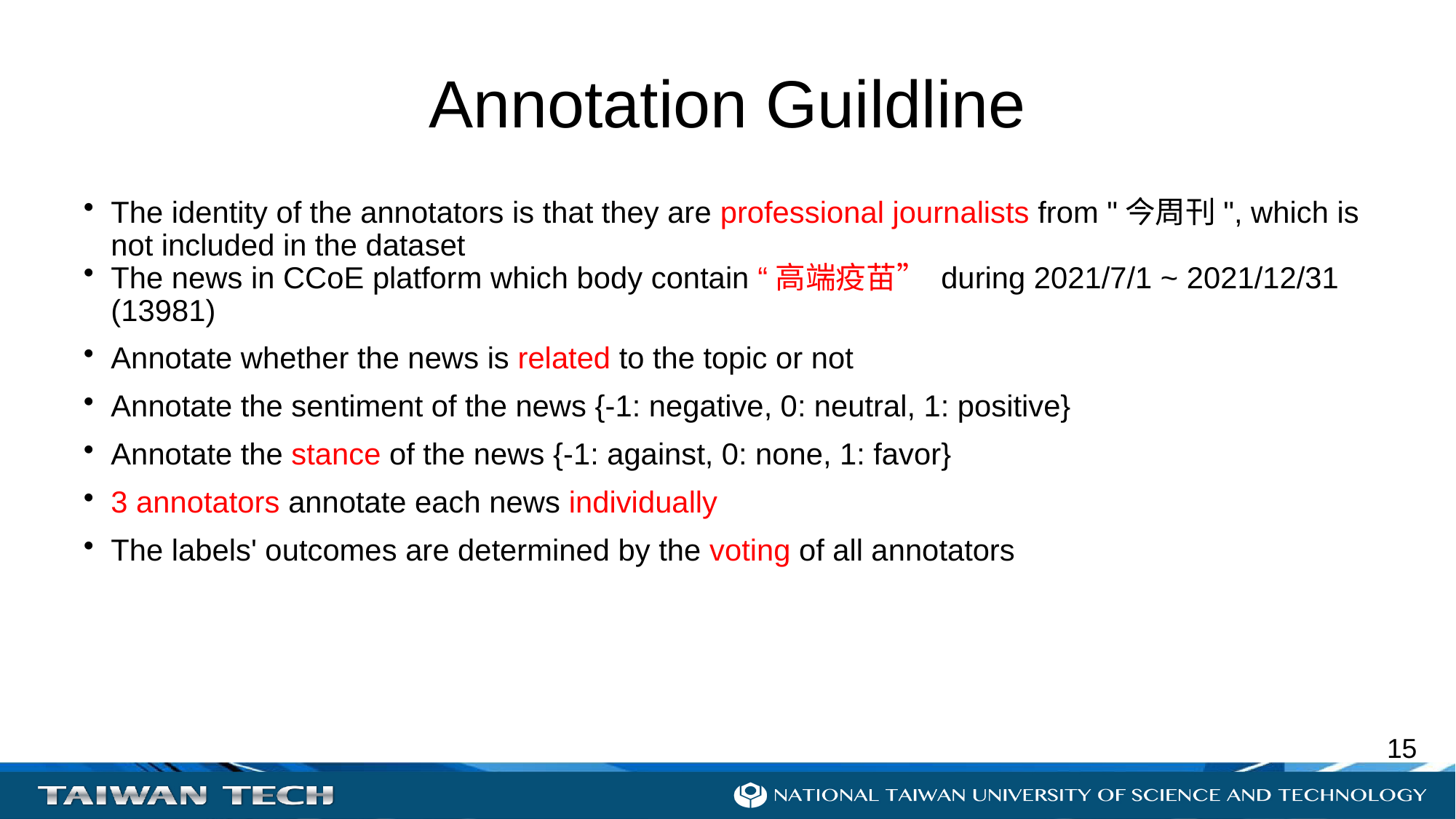

# Annotation Guildline
The identity of the annotators is that they are professional journalists from "今周刊", which is not included in the dataset
The news in CCoE platform which body contain “高端疫苗” during 2021/7/1 ~ 2021/12/31 (13981)
Annotate whether the news is related to the topic or not
Annotate the sentiment of the news {-1: negative, 0: neutral, 1: positive}
Annotate the stance of the news {-1: against, 0: none, 1: favor}
3 annotators annotate each news individually
The labels' outcomes are determined by the voting of all annotators
15